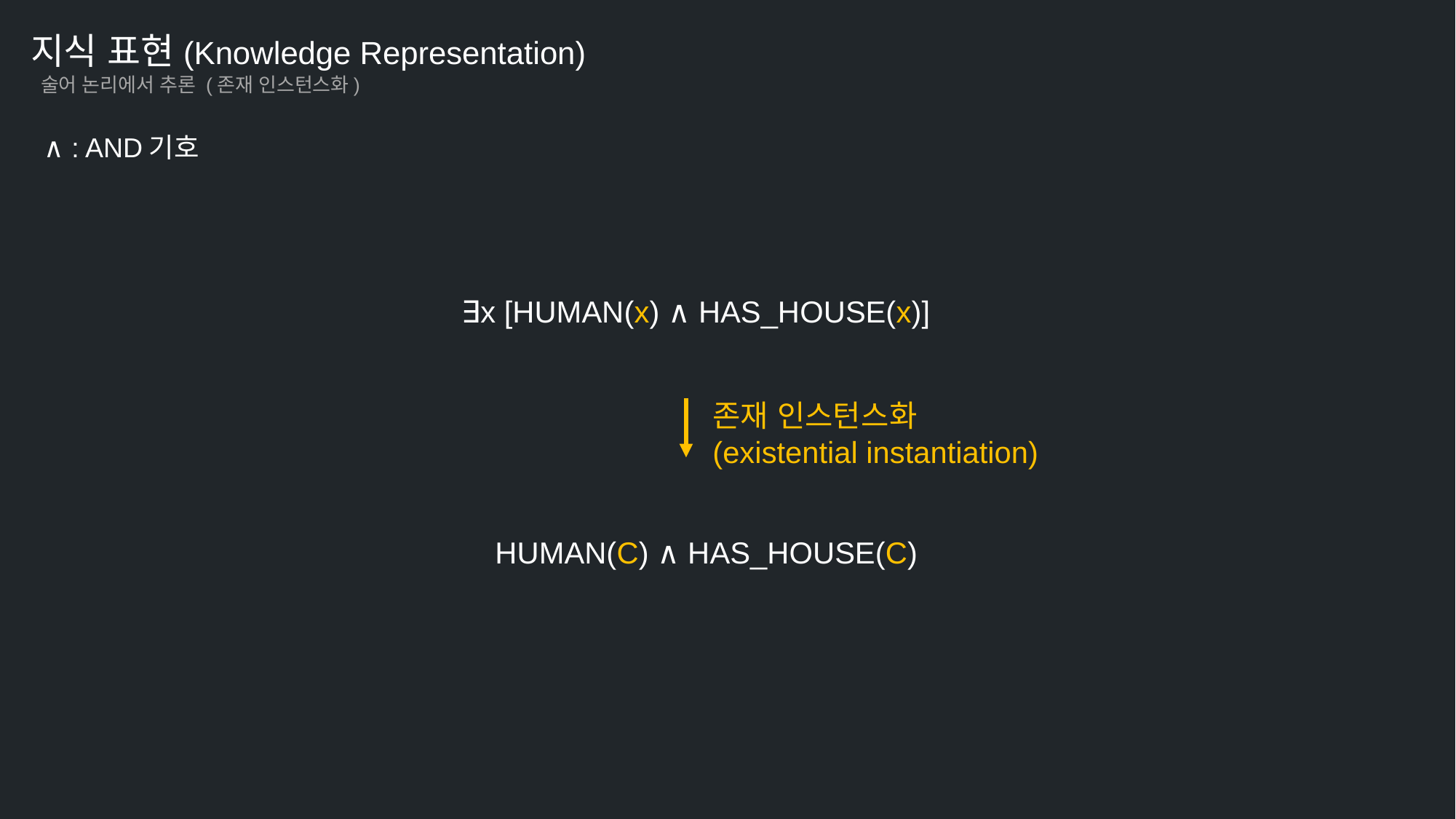

지식 표현(Knowledge Representation)
술어 논리에서 추론 (존재 인스턴스화)
∧ : AND기호
∃x [HUMAN(x) ∧ HAS_HOUSE(x)]
존재 인스턴스화
(existential instantiation)
HUMAN(C) ∧ HAS_HOUSE(C)